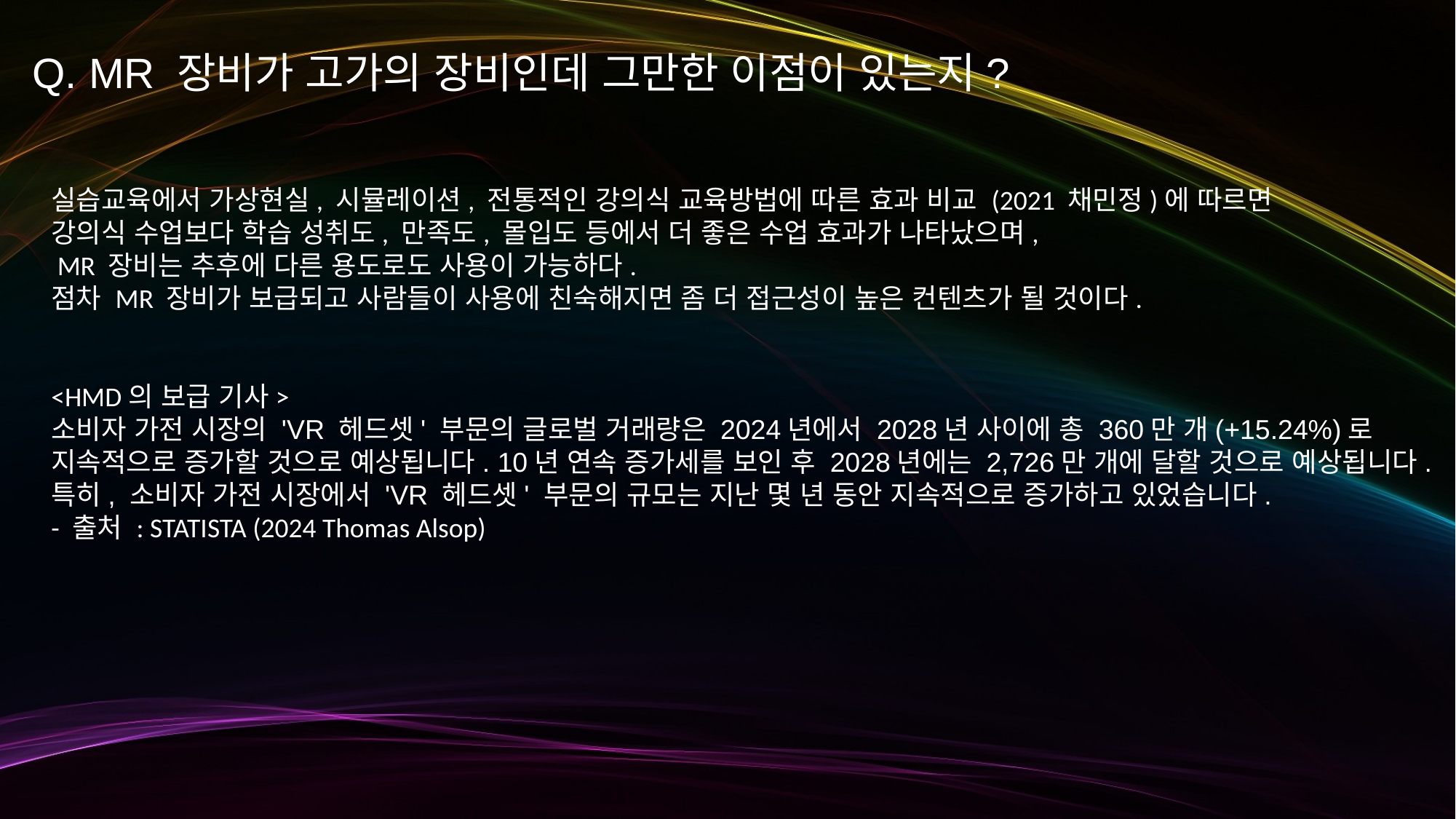

Q. MR 장비가 고가의 장비인데 그만한 이점이 있는지?
실습교육에서 가상현실, 시뮬레이션, 전통적인 강의식 교육방법에 따른 효과 비교 (2021 채민정)에 따르면
강의식 수업보다 학습 성취도, 만족도, 몰입도 등에서 더 좋은 수업 효과가 나타났으며,
 MR 장비는 추후에 다른 용도로도 사용이 가능하다.
점차 MR 장비가 보급되고 사람들이 사용에 친숙해지면 좀 더 접근성이 높은 컨텐츠가 될 것이다.

<HMD의 보급 기사>
소비자 가전 시장의 'VR 헤드셋' 부문의 글로벌 거래량은 2024년에서 2028년 사이에 총 360만 개(+15.24%)로
지속적으로 증가할 것으로 예상됩니다. 10년 연속 증가세를 보인 후 2028년에는 2,726만 개에 달할 것으로 예상됩니다.
특히, 소비자 가전 시장에서 'VR 헤드셋' 부문의 규모는 지난 몇 년 동안 지속적으로 증가하고 있었습니다.
- 출처 : STATISTA (2024 Thomas Alsop)